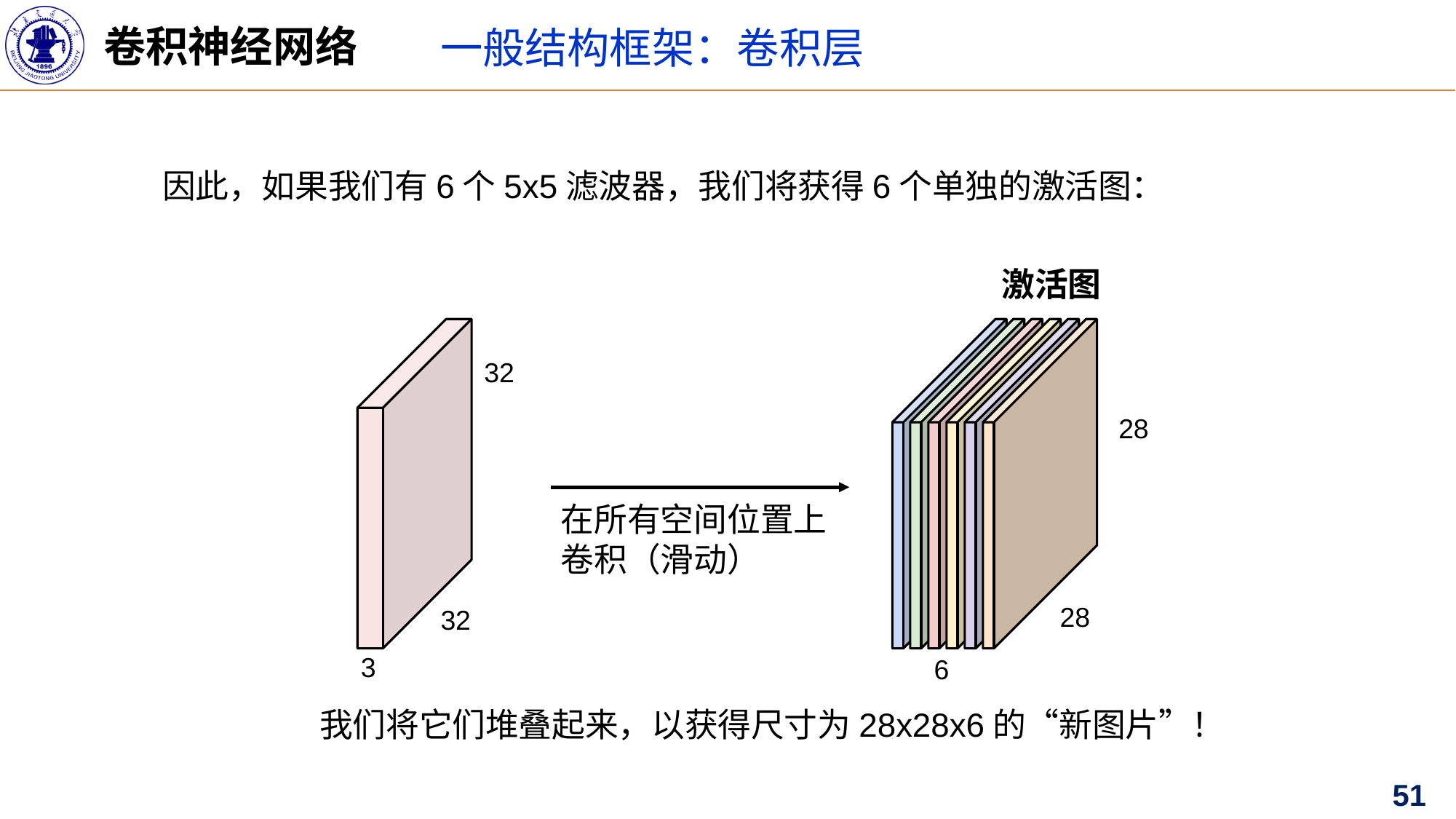

卷积神经网络
一般结构框架：卷积层
因此，如果我们有6个5x5滤波器，我们将获得6个单独的激活图：
激活图

32

28

在所有空间位置上卷积（滑动）
28
32
3
6
我们将它们堆叠起来，以获得尺寸为28x28x6的“新图片”！